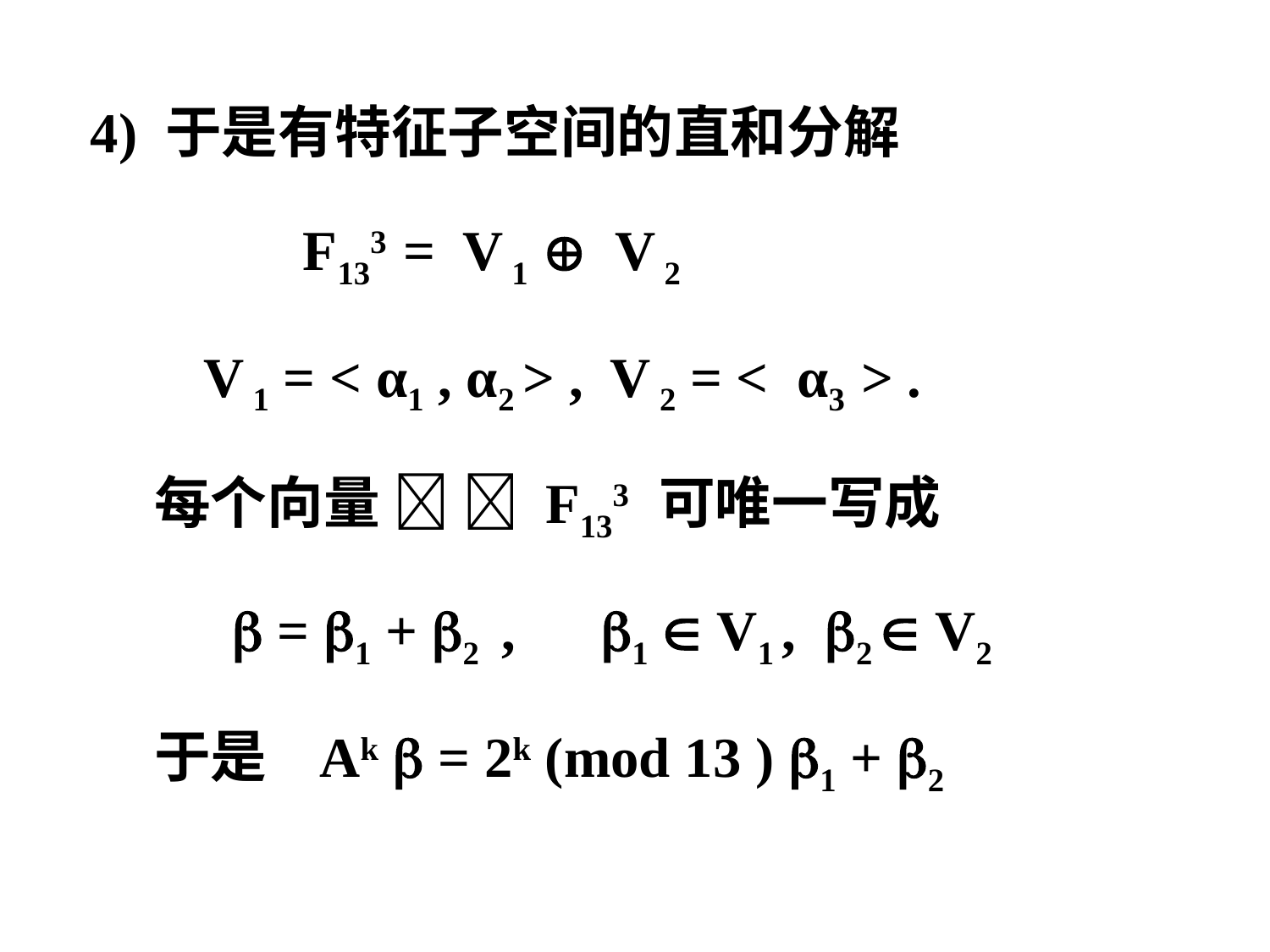

4) 于是有特征子空间的直和分解
                F133  =  V 1 ⊕  V 2
         V 1 = < α1 , α2 > ,  V 2 = <  α3  > .
     每个向量 β ∈ F133  可唯一写成
           β = β1 + β2  ,      β1 ∈ V1 ,  β2 ∈ V2
     于是   Ak β = 2k (mod 13 ) β1 + β2